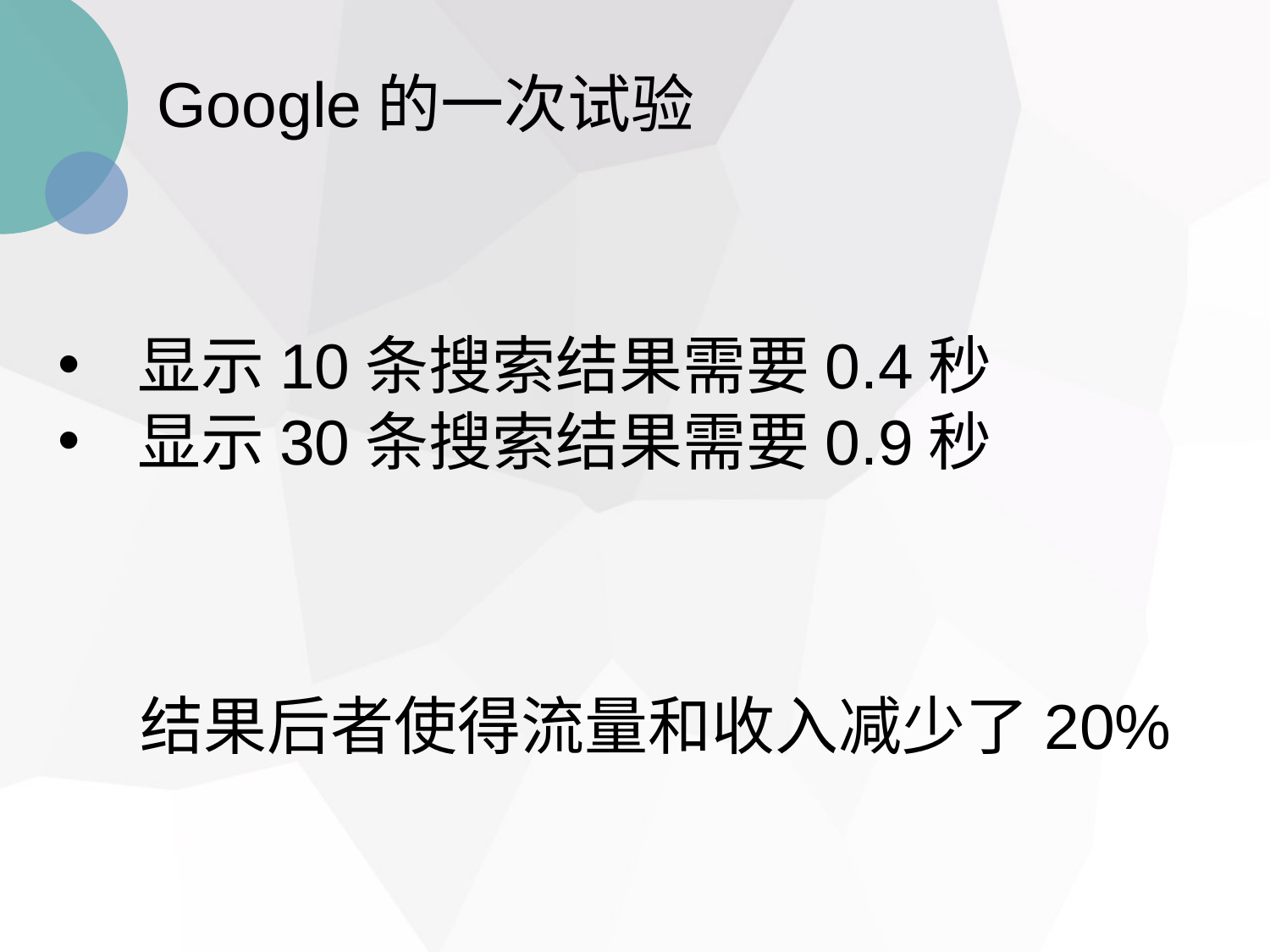

Google的一次试验

显示10条搜索结果需要0.4秒
显示30条搜索结果需要0.9秒
结果后者使得流量和收入减少了20%